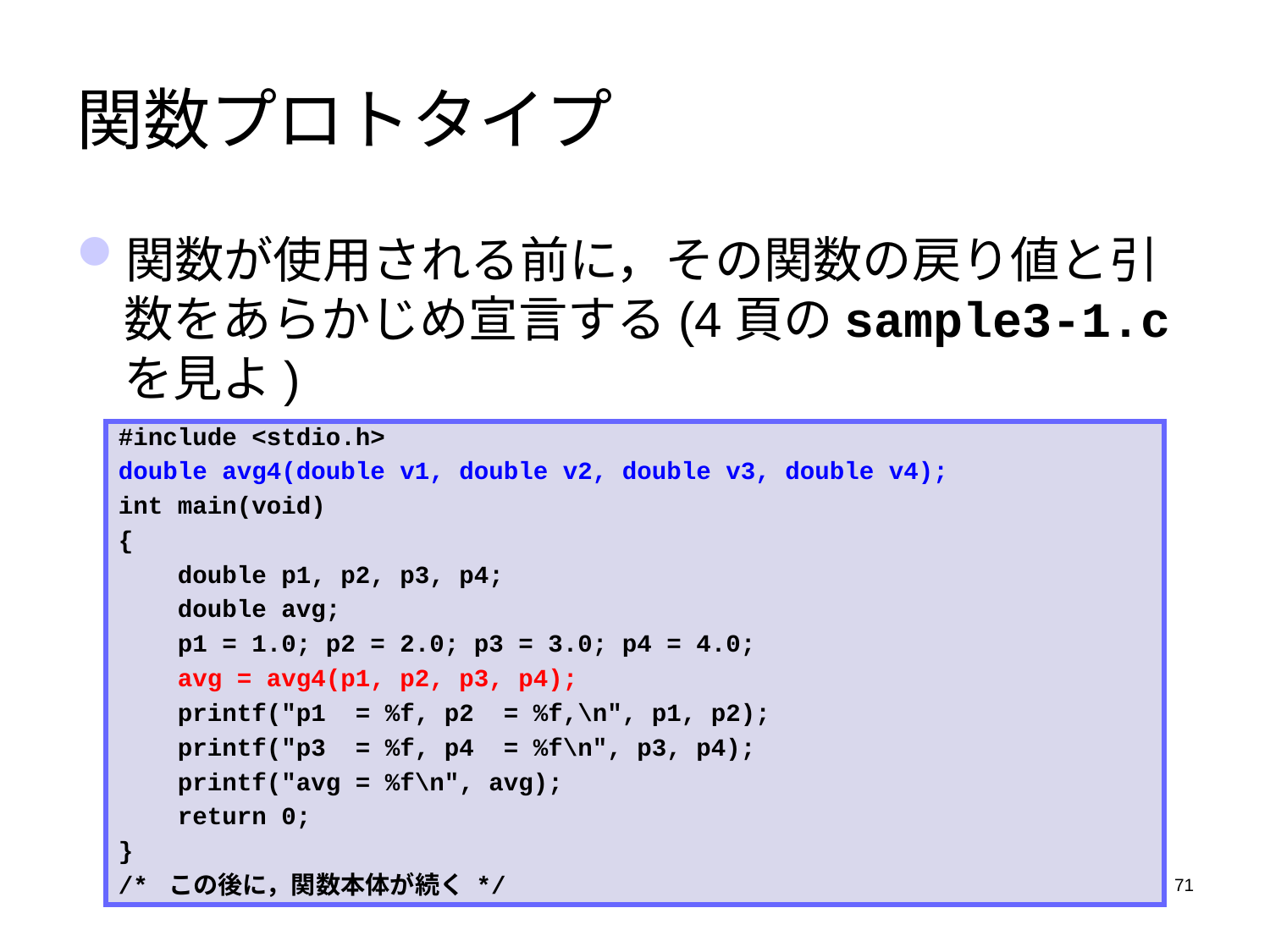

# 関数プロトタイプ
関数が使用される前に，その関数の戻り値と引数をあらかじめ宣言する(4頁のsample3-1.cを見よ)
型 関数名(型 仮引数1, 型 仮引数2, ... 型 仮引数N);
#include <stdio.h>
double avg4(double v1, double v2, double v3, double v4);
int main(void)
{
    double p1, p2, p3, p4;
    double avg;
    p1 = 1.0; p2 = 2.0; p3 = 3.0; p4 = 4.0;
    avg = avg4(p1, p2, p3, p4);
    printf("p1  = %f, p2  = %f,\n", p1, p2);
    printf("p3  = %f, p4  = %f\n", p3, p4);
    printf("avg = %f\n", avg);
    return 0;
}
/* この後に，関数本体が続く */
71